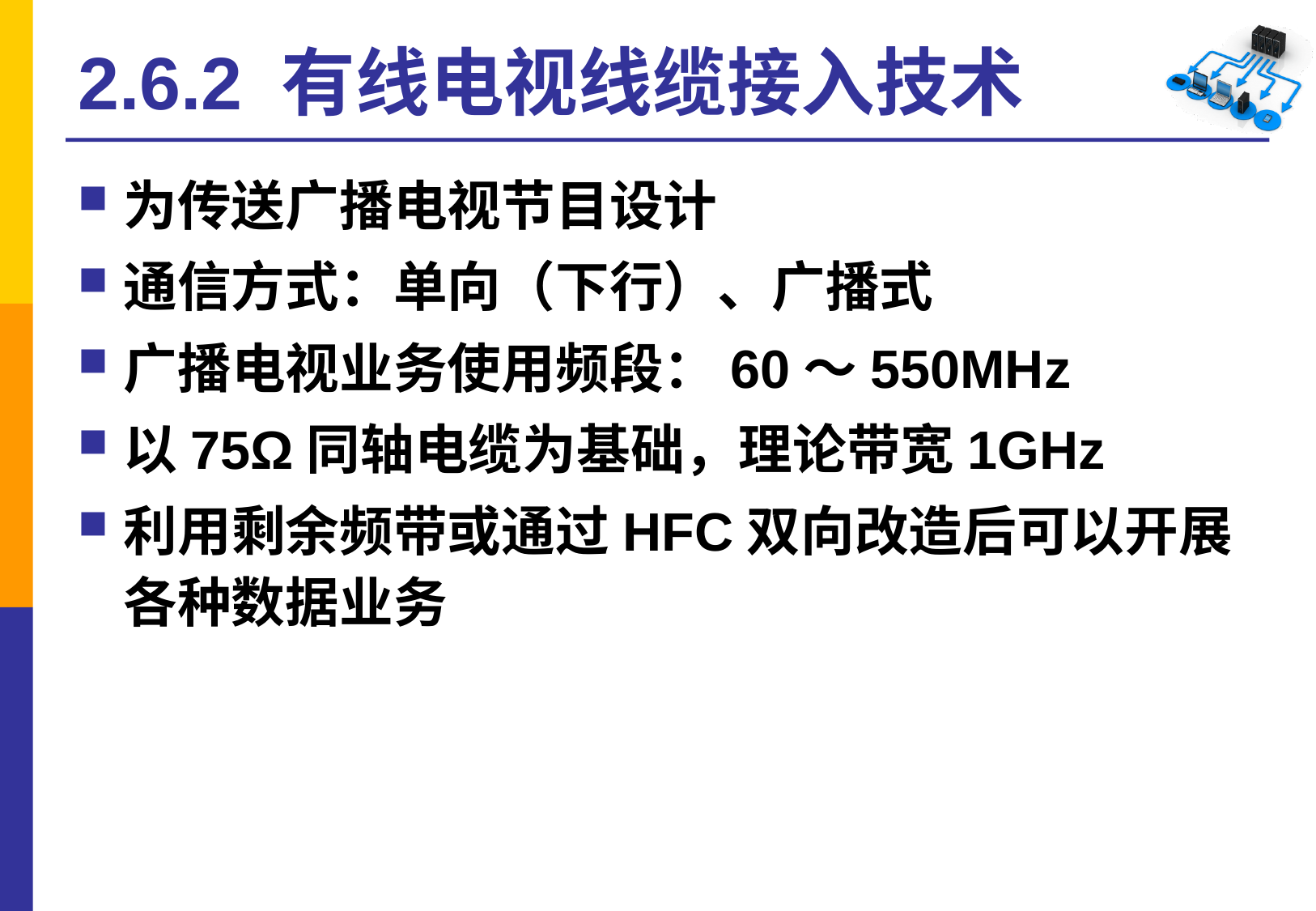

# 2.6.2 有线电视线缆接入技术
为传送广播电视节目设计
通信方式：单向（下行）、广播式
广播电视业务使用频段：60～550MHz
以75Ω同轴电缆为基础，理论带宽1GHz
利用剩余频带或通过HFC双向改造后可以开展各种数据业务